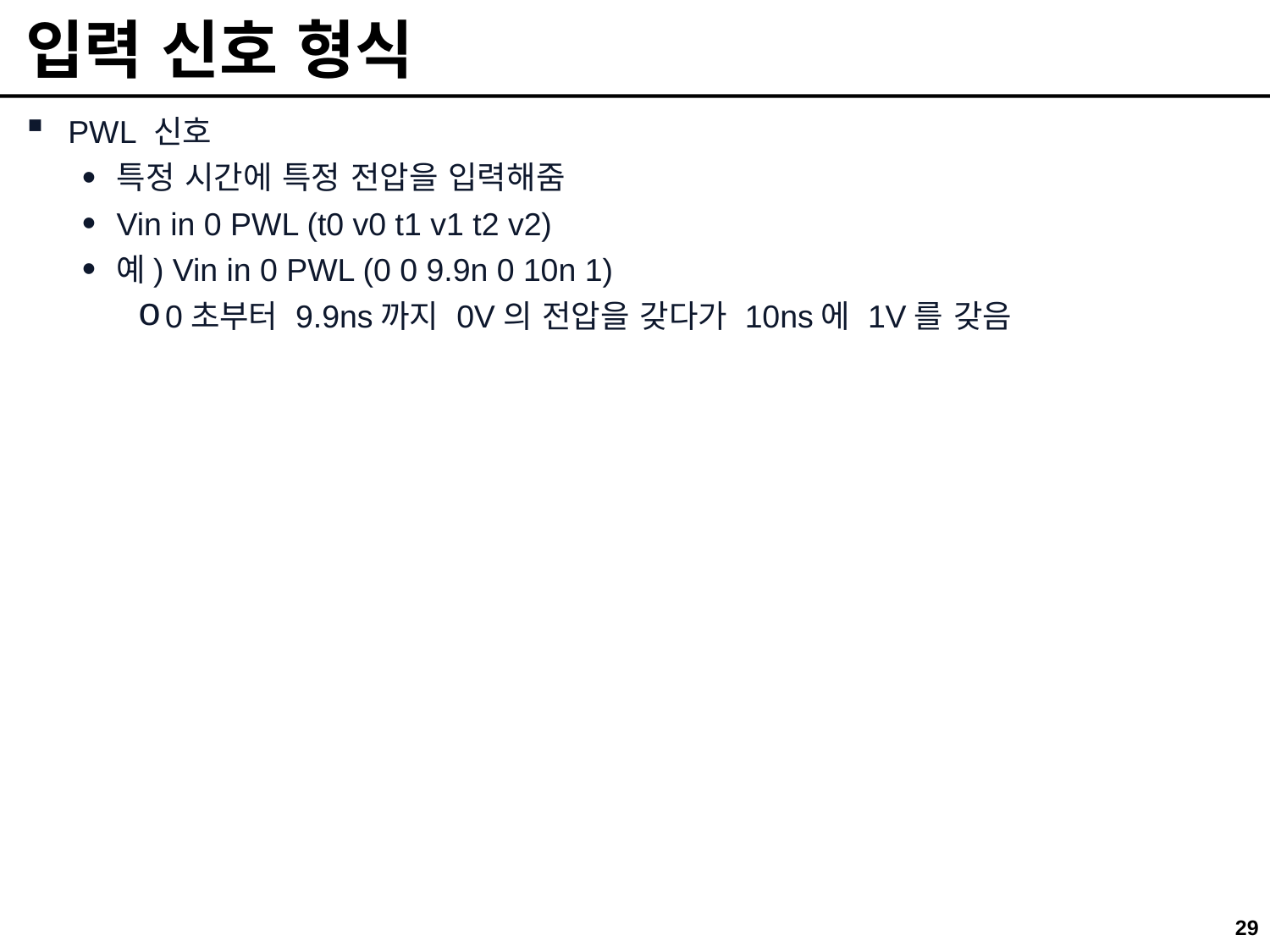

# 입력 신호 형식
PWL 신호
특정 시간에 특정 전압을 입력해줌
Vin in 0 PWL (t0 v0 t1 v1 t2 v2)
예) Vin in 0 PWL (0 0 9.9n 0 10n 1)
0초부터 9.9ns까지 0V의 전압을 갖다가 10ns에 1V를 갖음